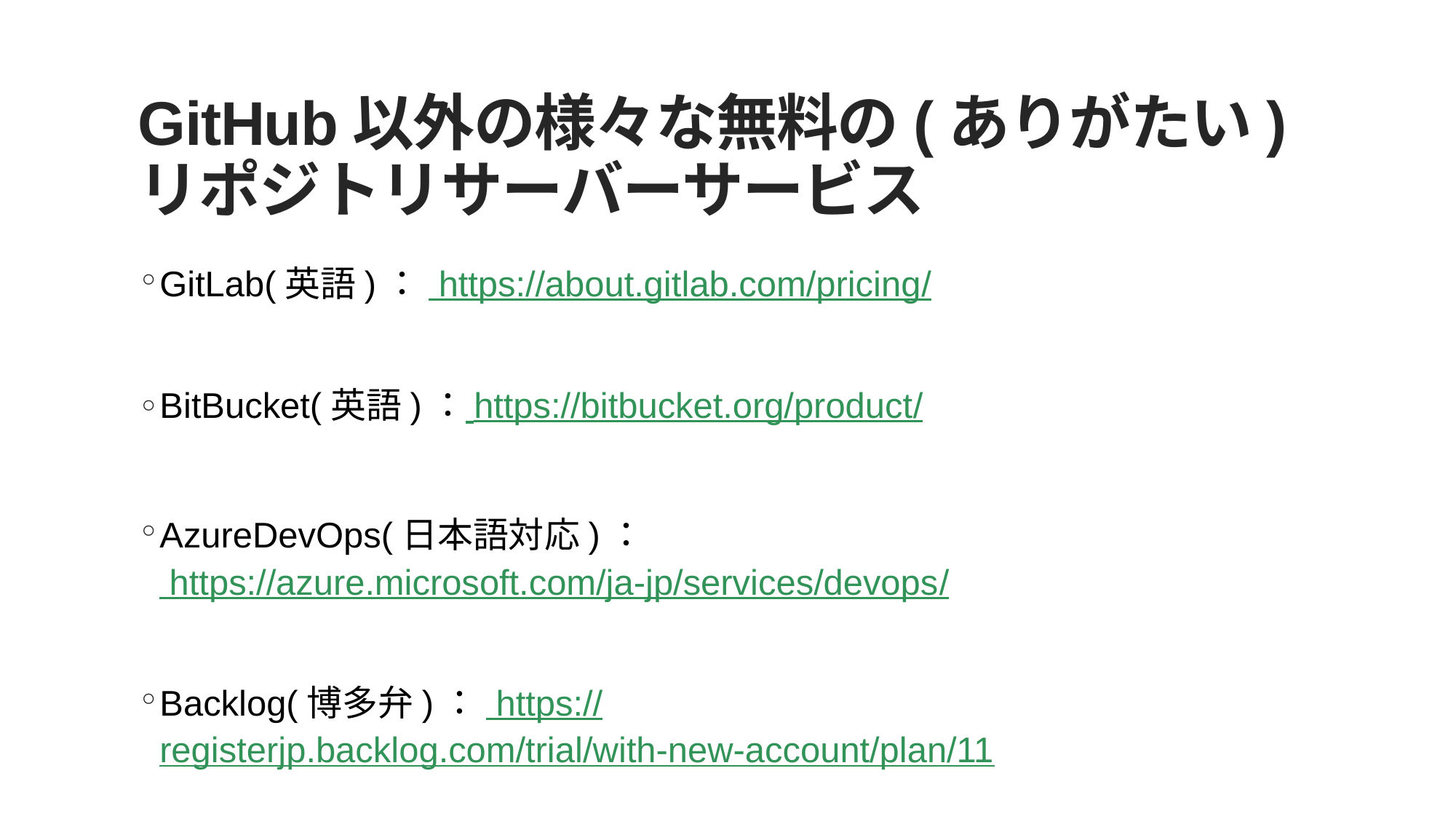

# GitHub以外の様々な無料の(ありがたい) リポジトリサーバーサービス
GitLab(英語)： https://about.gitlab.com/pricing/

BitBucket(英語)： https://bitbucket.org/product/

AzureDevOps(日本語対応)： https://azure.microsoft.com/ja-jp/services/devops/

Backlog(博多弁)： https://registerjp.backlog.com/trial/with-new-account/plan/11